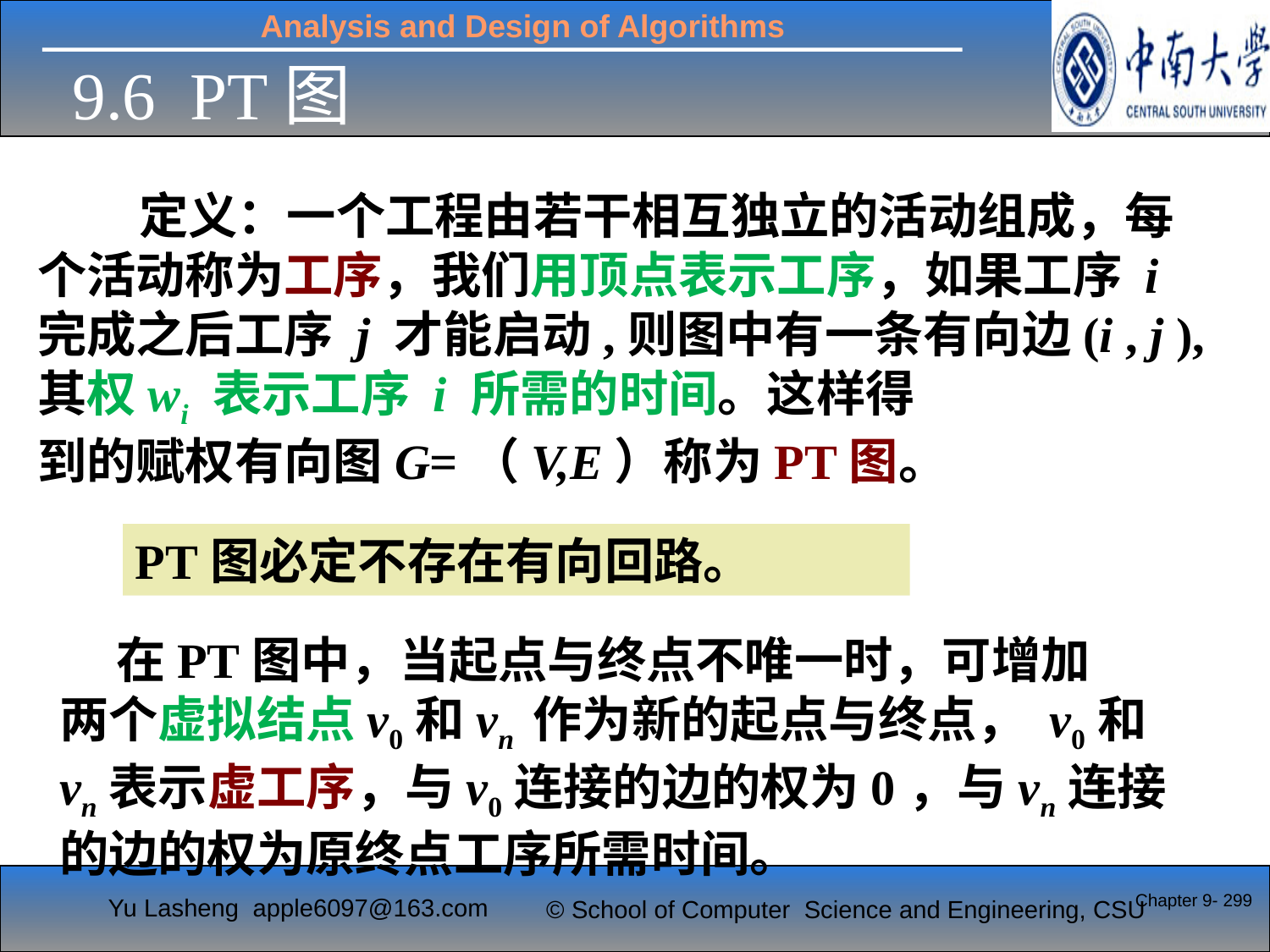

9.6  PT图
        定义：一个工程由若干相互独立的活动组成，每个活动称为工序，我们用顶点表示工序，如果工序 i 完成之后工序 j 才能启动,则图中有一条有向边(i , j ),其权wi 表示工序 i 所需的时间。这样得
到的赋权有向图G=（V,E）称为PT图。
PT图必定不存在有向回路。
    在PT图中，当起点与终点不唯一时，可增加
两个虚拟结点v0和vn 作为新的起点与终点， v0和
vn表示虚工序，与v0连接的边的权为0，与vn连接
的边的权为原终点工序所需时间。
Chapter 9- 299